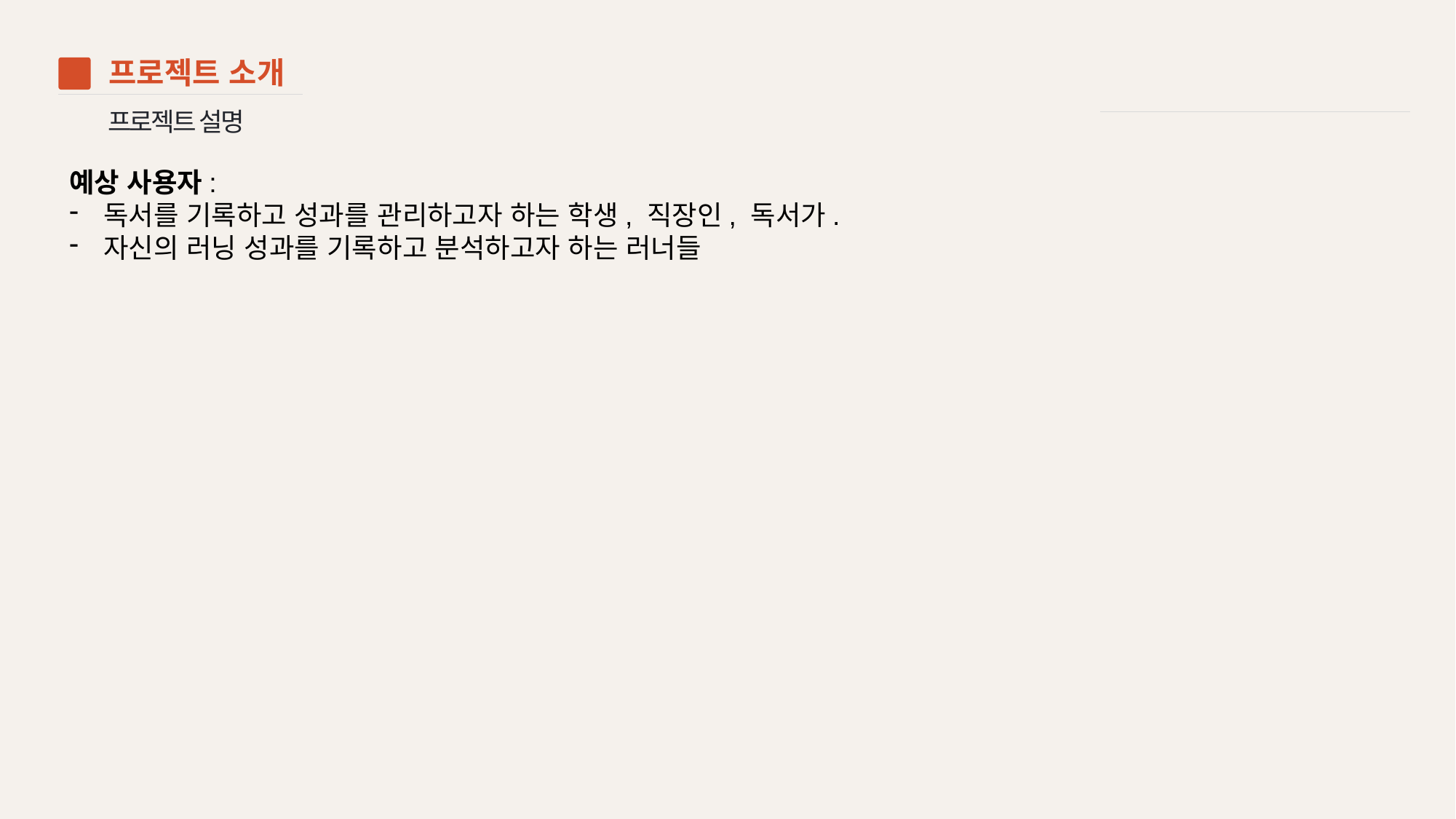

프로젝트 소개
02
프로젝트 설명
예상 사용자:
독서를 기록하고 성과를 관리하고자 하는 학생, 직장인, 독서가.
자신의 러닝 성과를 기록하고 분석하고자 하는 러너들